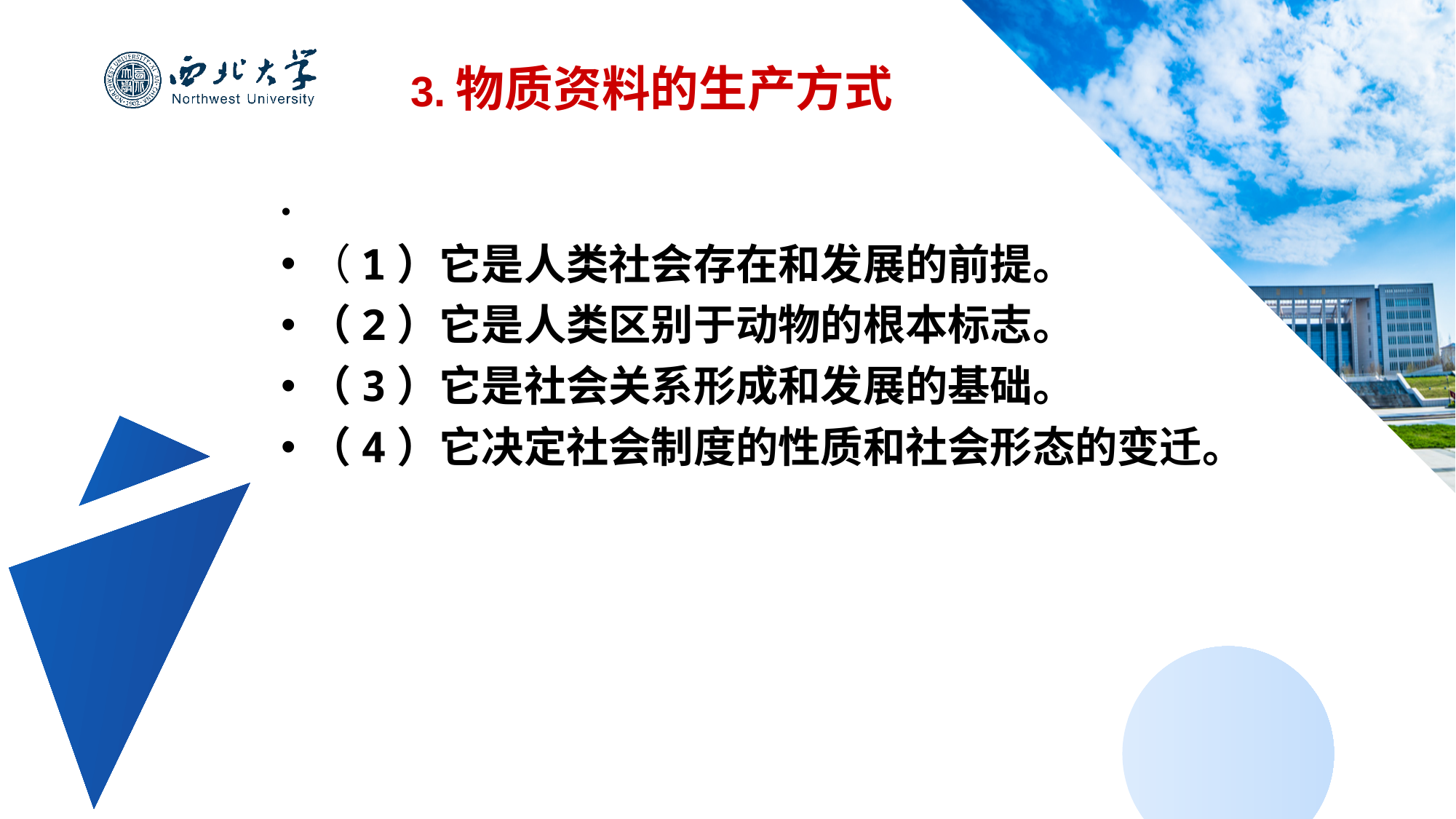

3.物质资料的生产方式

（1）它是人类社会存在和发展的前提。
（2）它是人类区别于动物的根本标志。
（3）它是社会关系形成和发展的基础。
（4）它决定社会制度的性质和社会形态的变迁。